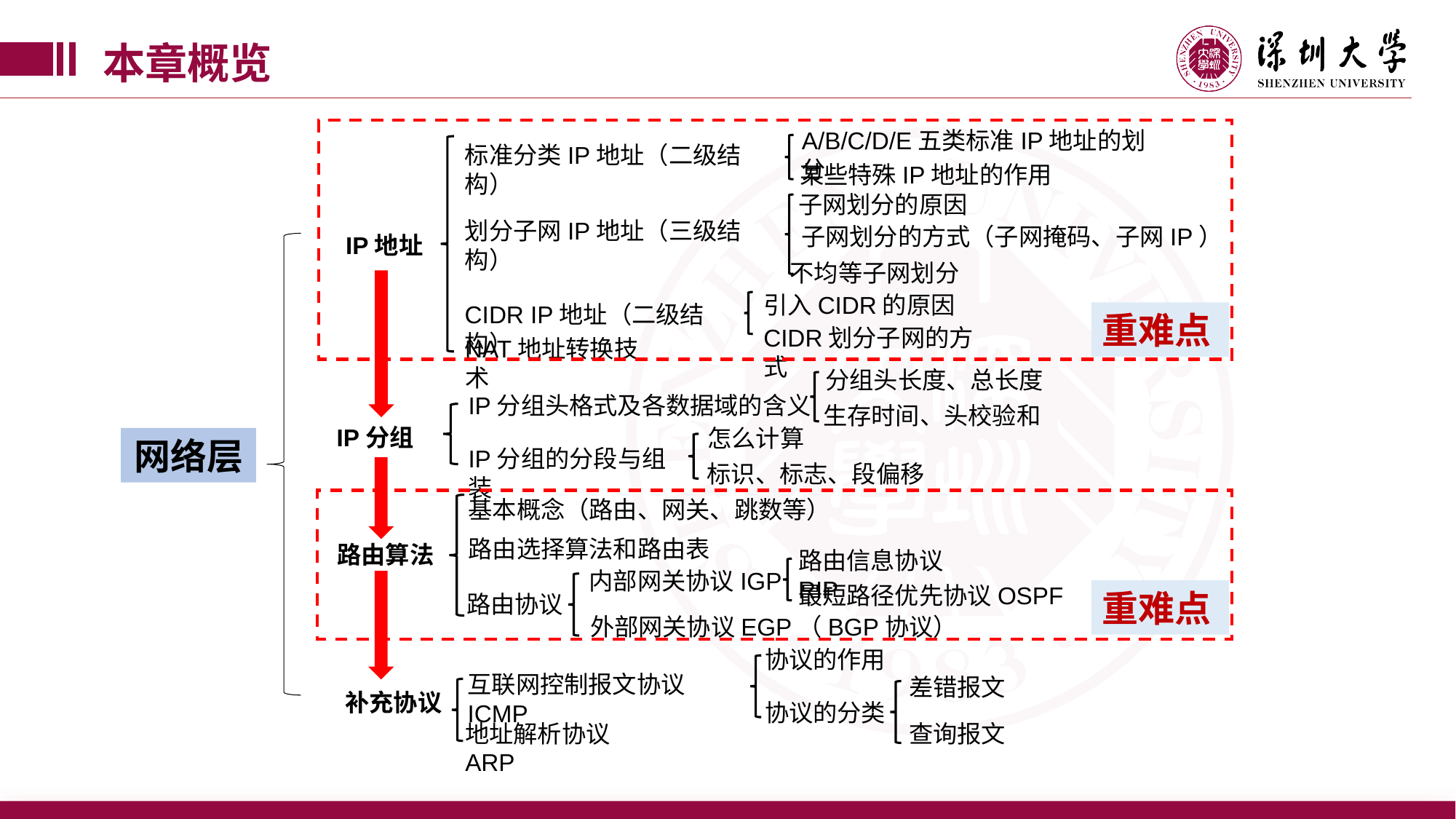

本章概览

A/B/C/D/E五类标准IP地址的划分

某些特殊IP地址的作用
标准分类IP地址（二级结构）

划分子网IP地址（三级结构）
IP地址
CIDR IP地址（二级结构）
NAT地址转换技术
子网划分的原因

子网划分的方式（子网掩码、子网IP）
不均等子网划分

引入CIDR的原因

CIDR划分子网的方式
重难点
分组头长度、总长度

生存时间、头校验和
IP分组头格式及各数据域的含义

IP分组
IP分组的分段与组装
怎么计算

标识、标志、段偏移
网络层

基本概念（路由、网关、跳数等）

路由选择算法和路由表
路由算法
路由协议

路由信息协议RIP

内部网关协议IGP
最短路径优先协议OSPF

外部网关协议EGP（BGP协议）

重难点
协议的作用

协议的分类
互联网控制报文协议ICMP

补充协议
地址解析协议ARP
差错报文

查询报文